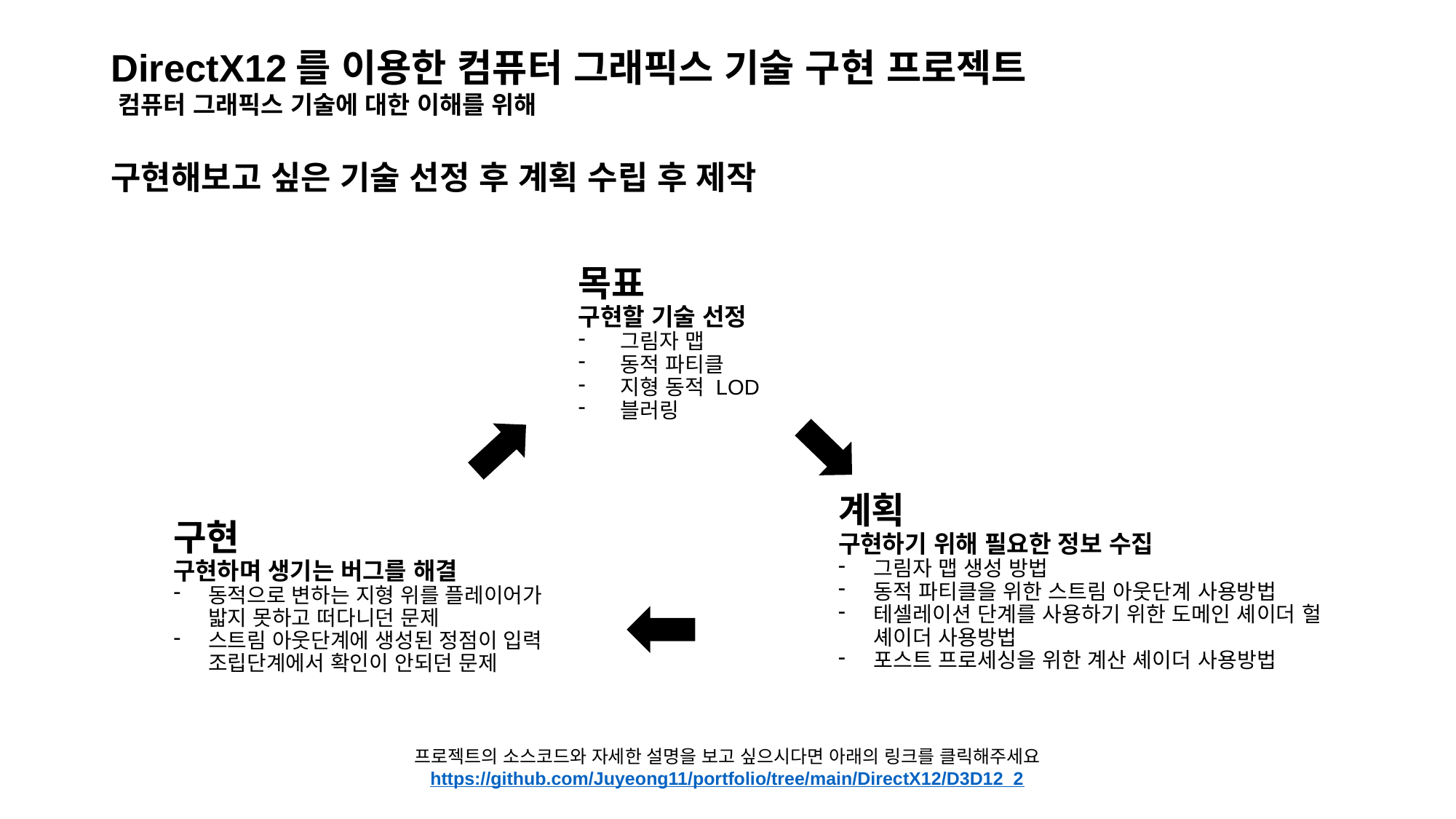

# DirectX12를 이용한 컴퓨터 그래픽스 기술 구현 프로젝트 컴퓨터 그래픽스 기술에 대한 이해를 위해 구현해보고 싶은 기술 선정 후 계획 수립 후 제작
목표
구현할 기술 선정
그림자 맵
동적 파티클
지형 동적 LOD
블러링

계획
구현하기 위해 필요한 정보 수집
그림자 맵 생성 방법
동적 파티클을 위한 스트림 아웃단계 사용방법
테셀레이션 단계를 사용하기 위한 도메인 셰이더 헐 셰이더 사용방법
포스트 프로세싱을 위한 계산 셰이더 사용방법
구현
구현하며 생기는 버그를 해결
동적으로 변하는 지형 위를 플레이어가 밟지 못하고 떠다니던 문제
스트림 아웃단계에 생성된 정점이 입력 조립단계에서 확인이 안되던 문제

프로젝트의 소스코드와 자세한 설명을 보고 싶으시다면 아래의 링크를 클릭해주세요
https://github.com/Juyeong11/portfolio/tree/main/DirectX12/D3D12_2